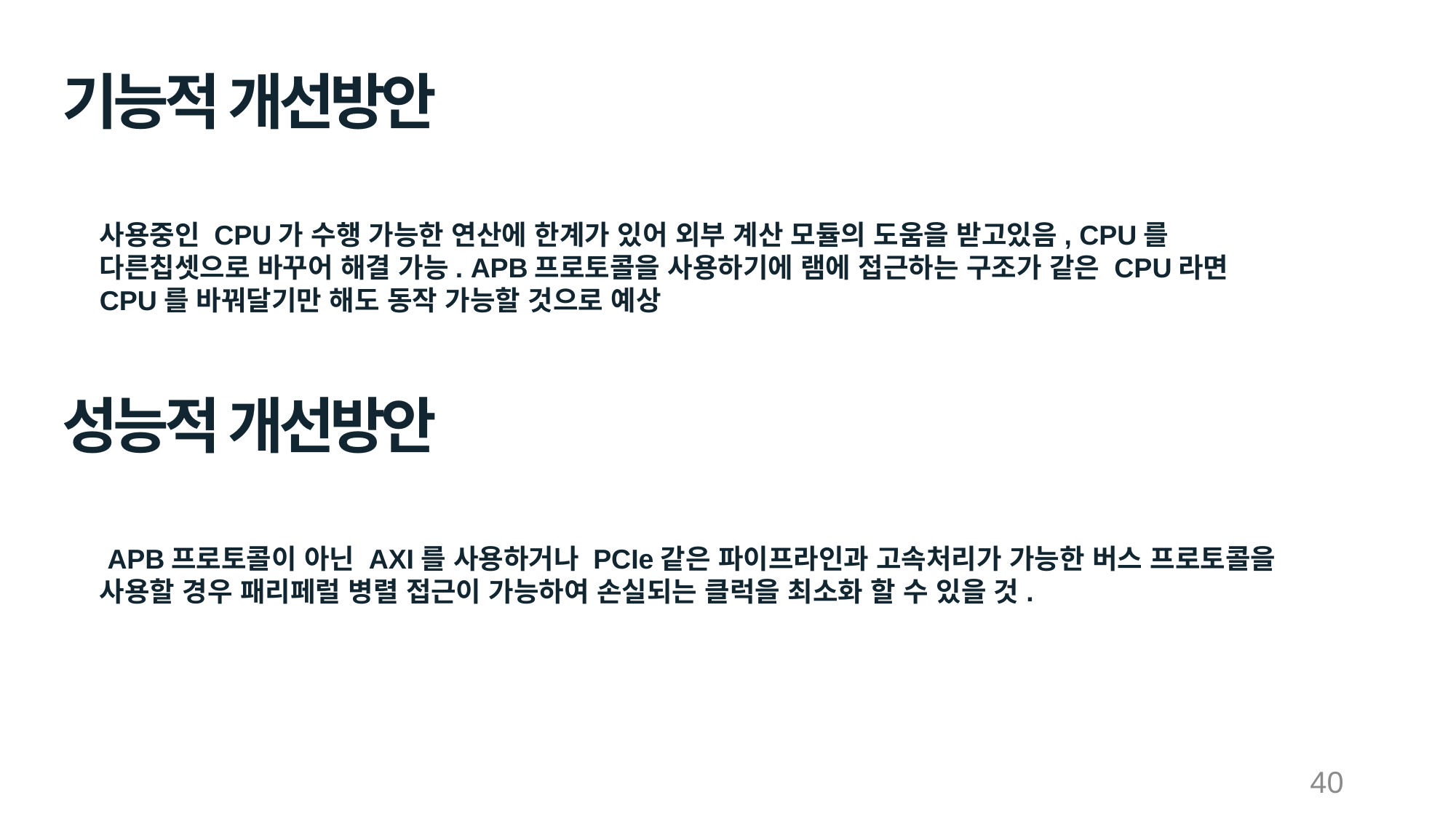

기능적 개선방안
사용중인 CPU가 수행 가능한 연산에 한계가 있어 외부 계산 모듈의 도움을 받고있음, CPU를 다른칩셋으로 바꾸어 해결 가능. APB프로토콜을 사용하기에 램에 접근하는 구조가 같은 CPU라면 CPU를 바꿔달기만 해도 동작 가능할 것으로 예상
성능적 개선방안
 APB프로토콜이 아닌 AXI를 사용하거나 PCIe같은 파이프라인과 고속처리가 가능한 버스 프로토콜을 사용할 경우 패리페럴 병렬 접근이 가능하여 손실되는 클럭을 최소화 할 수 있을 것.
40